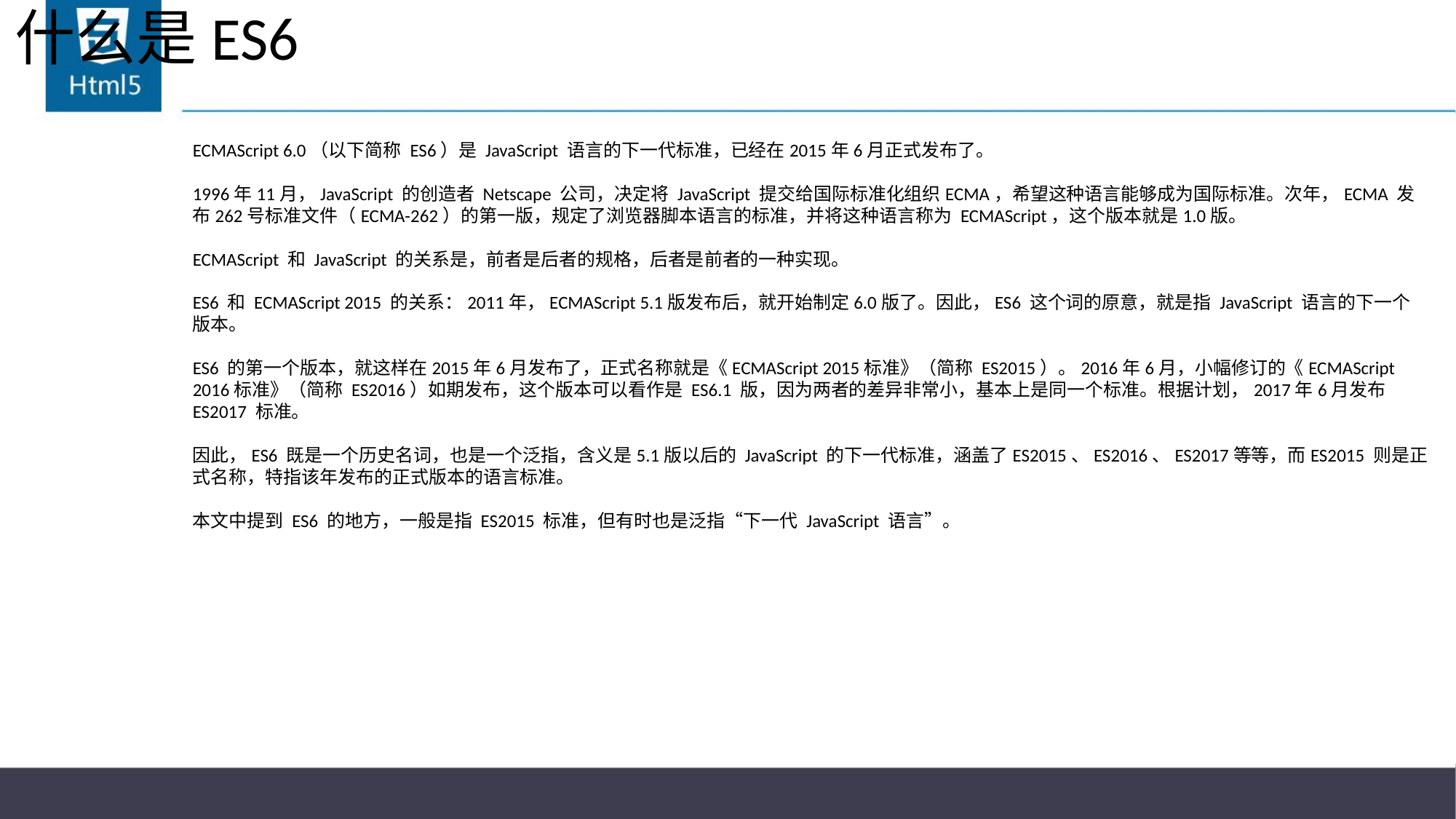

# 什么是ES6
ECMAScript 6.0（以下简称 ES6）是 JavaScript 语言的下一代标准，已经在2015年6月正式发布了。

1996年11月，JavaScript 的创造者 Netscape 公司，决定将 JavaScript 提交给国际标准化组织ECMA，希望这种语言能够成为国际标准。次年，ECMA 发布262号标准文件（ECMA-262）的第一版，规定了浏览器脚本语言的标准，并将这种语言称为 ECMAScript，这个版本就是1.0版。

ECMAScript 和 JavaScript 的关系是，前者是后者的规格，后者是前者的一种实现。

ES6 和 ECMAScript 2015 的关系：2011年，ECMAScript 5.1版发布后，就开始制定6.0版了。因此，ES6 这个词的原意，就是指 JavaScript 语言的下一个版本。

ES6 的第一个版本，就这样在2015年6月发布了，正式名称就是《ECMAScript 2015标准》（简称 ES2015）。2016年6月，小幅修订的《ECMAScript 2016标准》（简称 ES2016）如期发布，这个版本可以看作是 ES6.1 版，因为两者的差异非常小，基本上是同一个标准。根据计划，2017年6月发布 ES2017 标准。

因此，ES6 既是一个历史名词，也是一个泛指，含义是5.1版以后的 JavaScript 的下一代标准，涵盖了ES2015、ES2016、ES2017等等，而ES2015 则是正式名称，特指该年发布的正式版本的语言标准。

本文中提到 ES6 的地方，一般是指 ES2015 标准，但有时也是泛指“下一代 JavaScript 语言”。